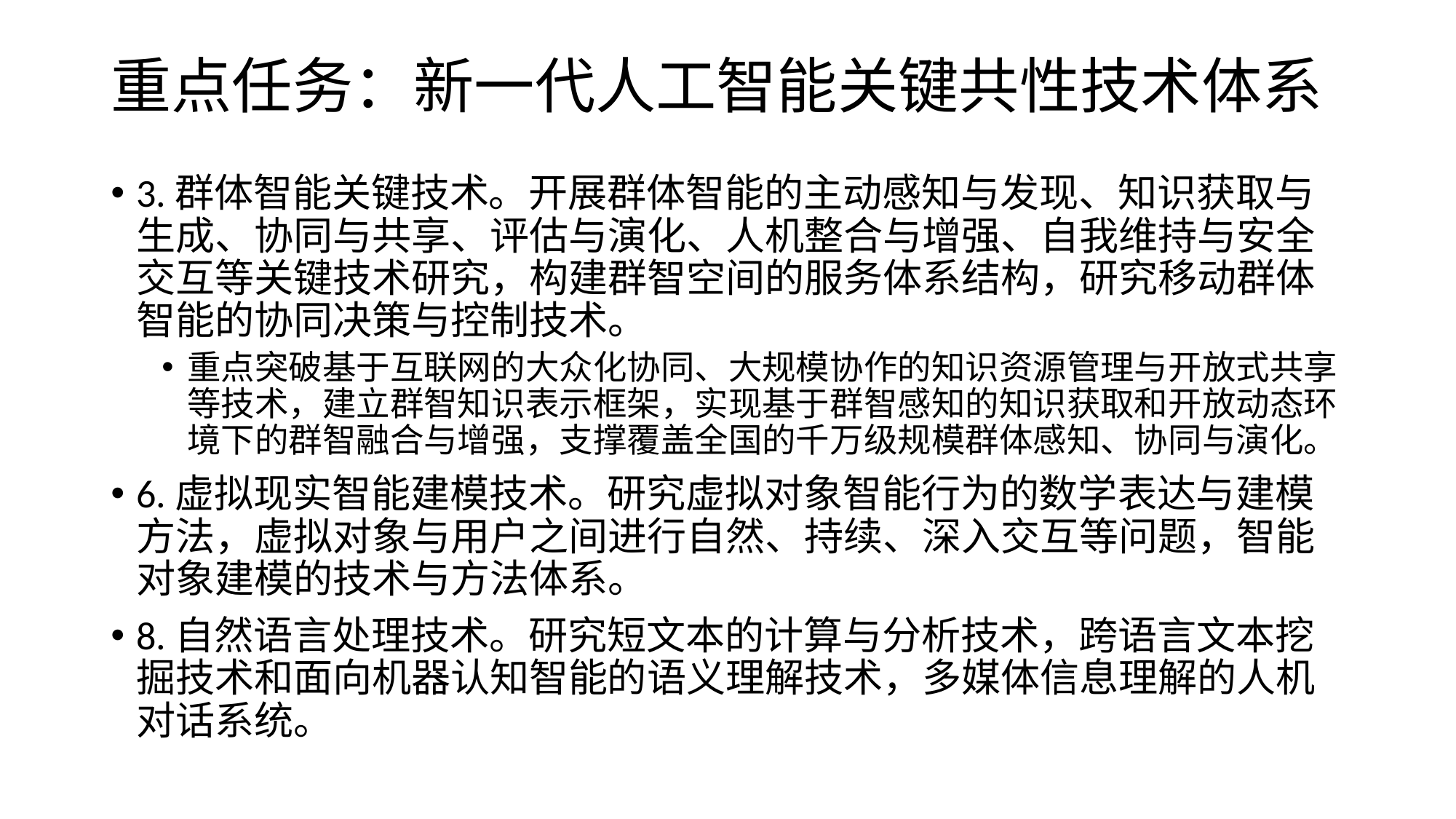

# 重点任务：新一代人工智能关键共性技术体系
3.群体智能关键技术。开展群体智能的主动感知与发现、知识获取与生成、协同与共享、评估与演化、人机整合与增强、自我维持与安全交互等关键技术研究，构建群智空间的服务体系结构，研究移动群体智能的协同决策与控制技术。
重点突破基于互联网的大众化协同、大规模协作的知识资源管理与开放式共享等技术，建立群智知识表示框架，实现基于群智感知的知识获取和开放动态环境下的群智融合与增强，支撑覆盖全国的千万级规模群体感知、协同与演化。
6.虚拟现实智能建模技术。研究虚拟对象智能行为的数学表达与建模方法，虚拟对象与用户之间进行自然、持续、深入交互等问题，智能对象建模的技术与方法体系。
8.自然语言处理技术。研究短文本的计算与分析技术，跨语言文本挖掘技术和面向机器认知智能的语义理解技术，多媒体信息理解的人机对话系统。